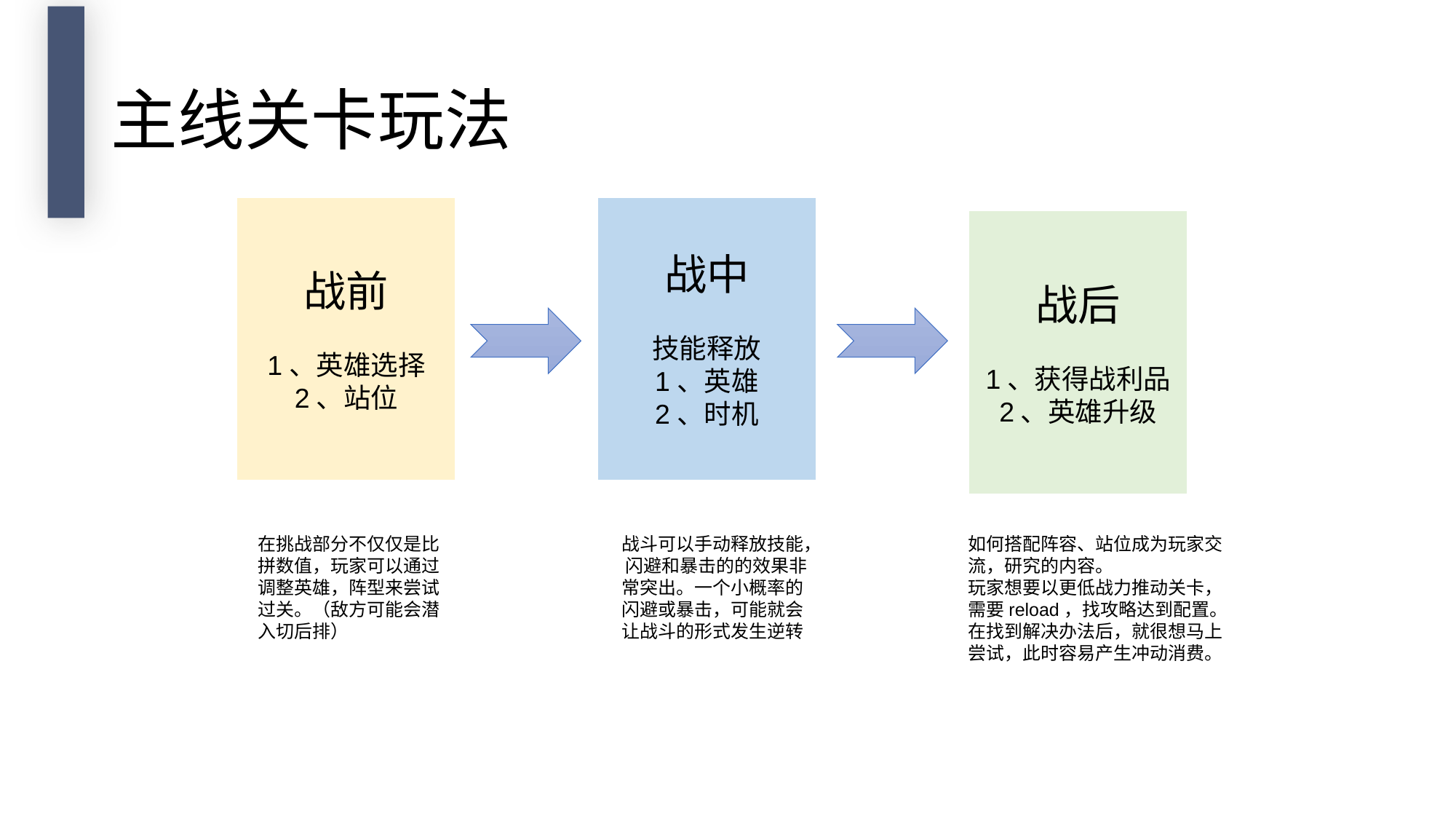

主线关卡玩法
战前

1、英雄选择
2、站位
战中

技能释放
1、英雄
2、时机
战后

1、获得战利品
2、英雄升级

战斗可以手动释放技能， 闪避和暴击的的效果非常突出。一个小概率的闪避或暴击，可能就会让战斗的形式发生逆转
如何搭配阵容、站位成为玩家交流，研究的内容。
玩家想要以更低战力推动关卡，需要reload，找攻略达到配置。在找到解决办法后，就很想马上尝试，此时容易产生冲动消费。
在挑战部分不仅仅是比拼数值，玩家可以通过调整英雄，阵型来尝试过关。（敌方可能会潜入切后排）